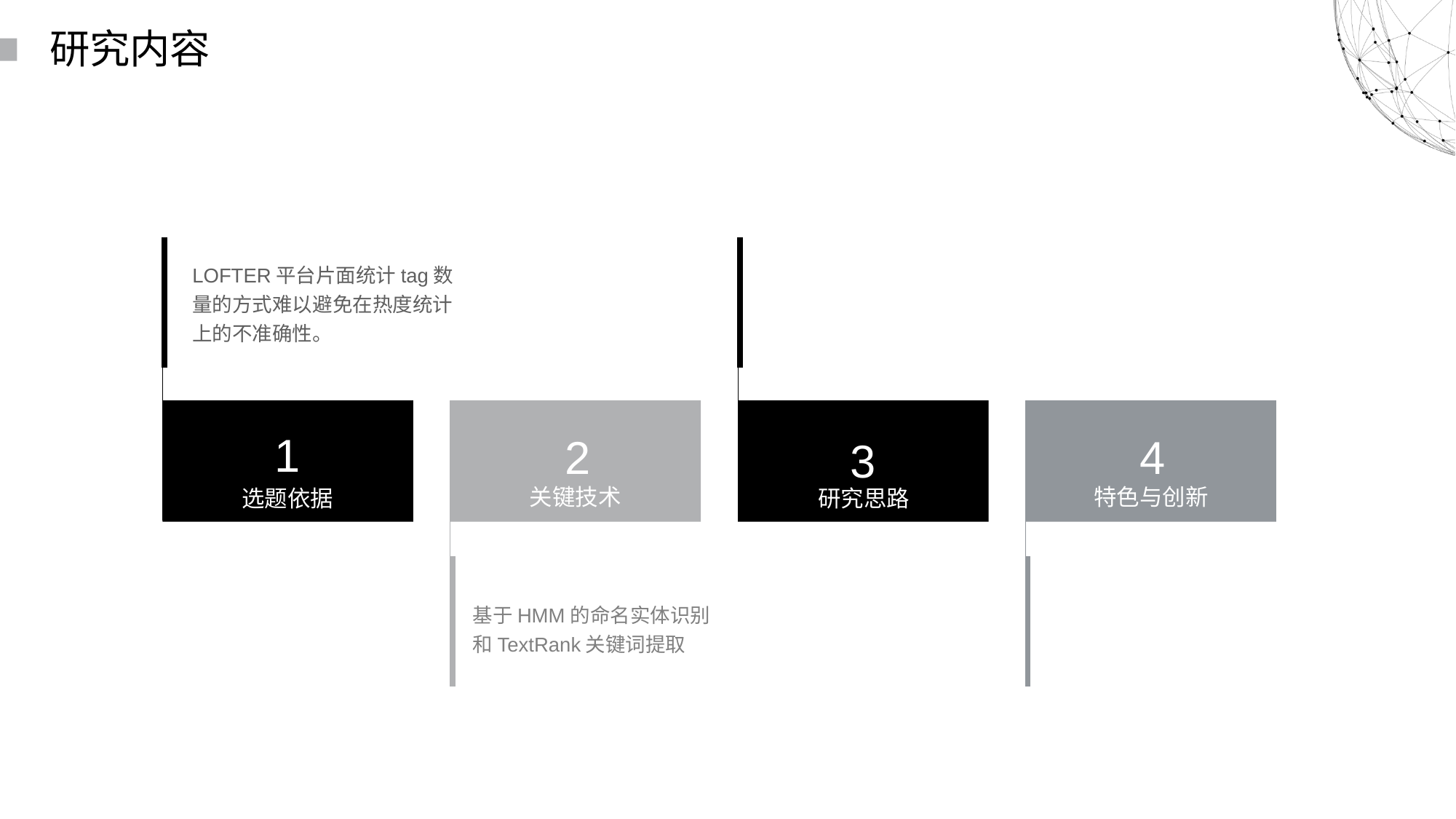

读书派booklist免费出品
禁止任何二次分享、售卖
本人法律专业，请勿以身试法
读书派booklist免费出品
这部分内容不影响PPT播放
尊重原创，请勿以身试法，二次分享或倒卖

研究内容

LOFTER平台片面统计tag数量的方式难以避免在热度统计上的不准确性。

1
选题依据

2
关键技术

3
研究思路

4
特色与创新

基于HMM的命名实体识别和TextRank关键词提取

读书派booklist免费出品
禁止任何二次分享、售卖
本人法律专业，请勿以身试法
读书派booklist免费出品
这部分内容不影响PPT播放
尊重原创，请勿以身试法，二次分享或倒卖